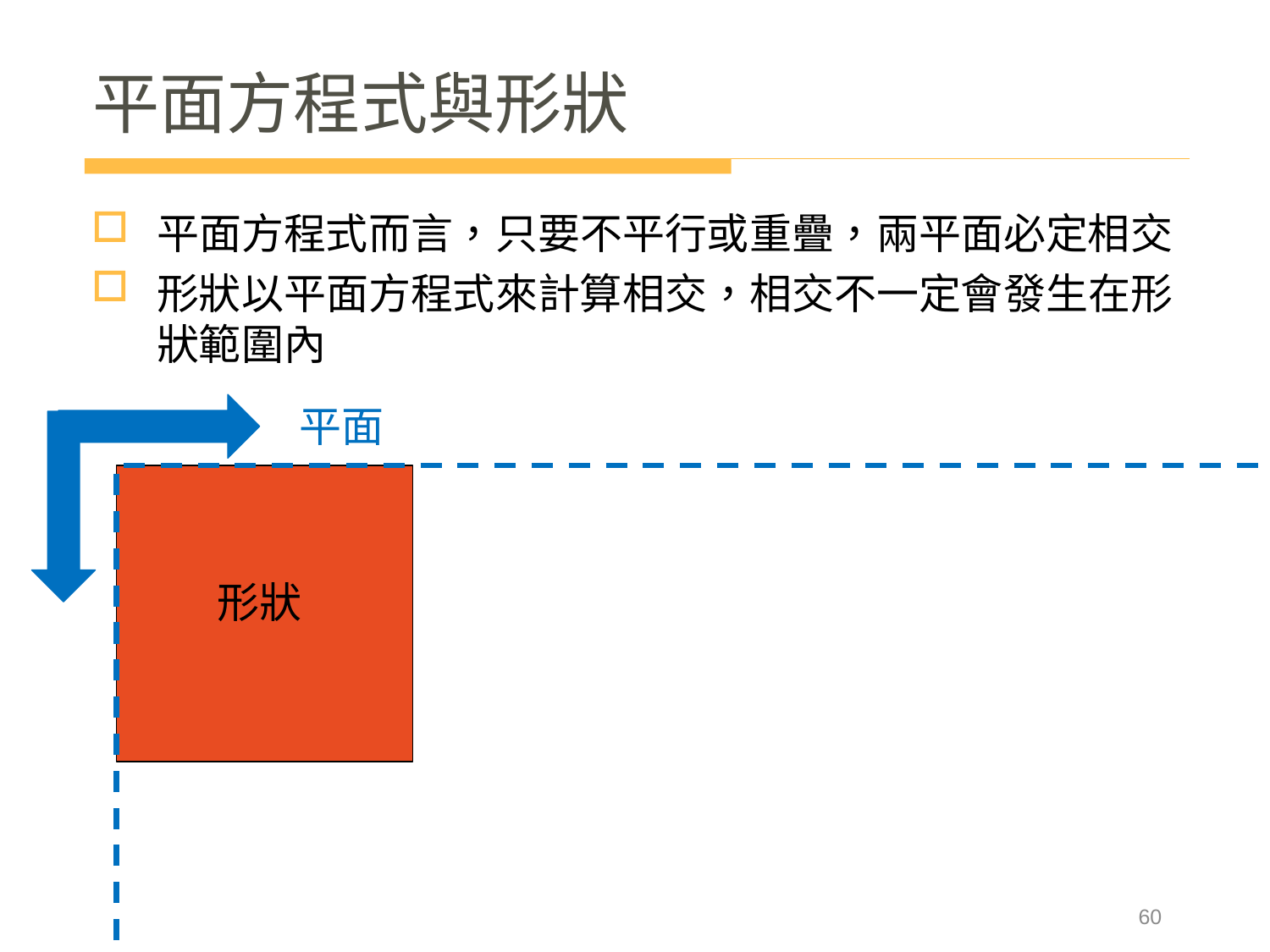

# 平面方程式與形狀
平面方程式而言，只要不平行或重疊，兩平面必定相交
形狀以平面方程式來計算相交，相交不一定會發生在形狀範圍內
平面

形狀
60